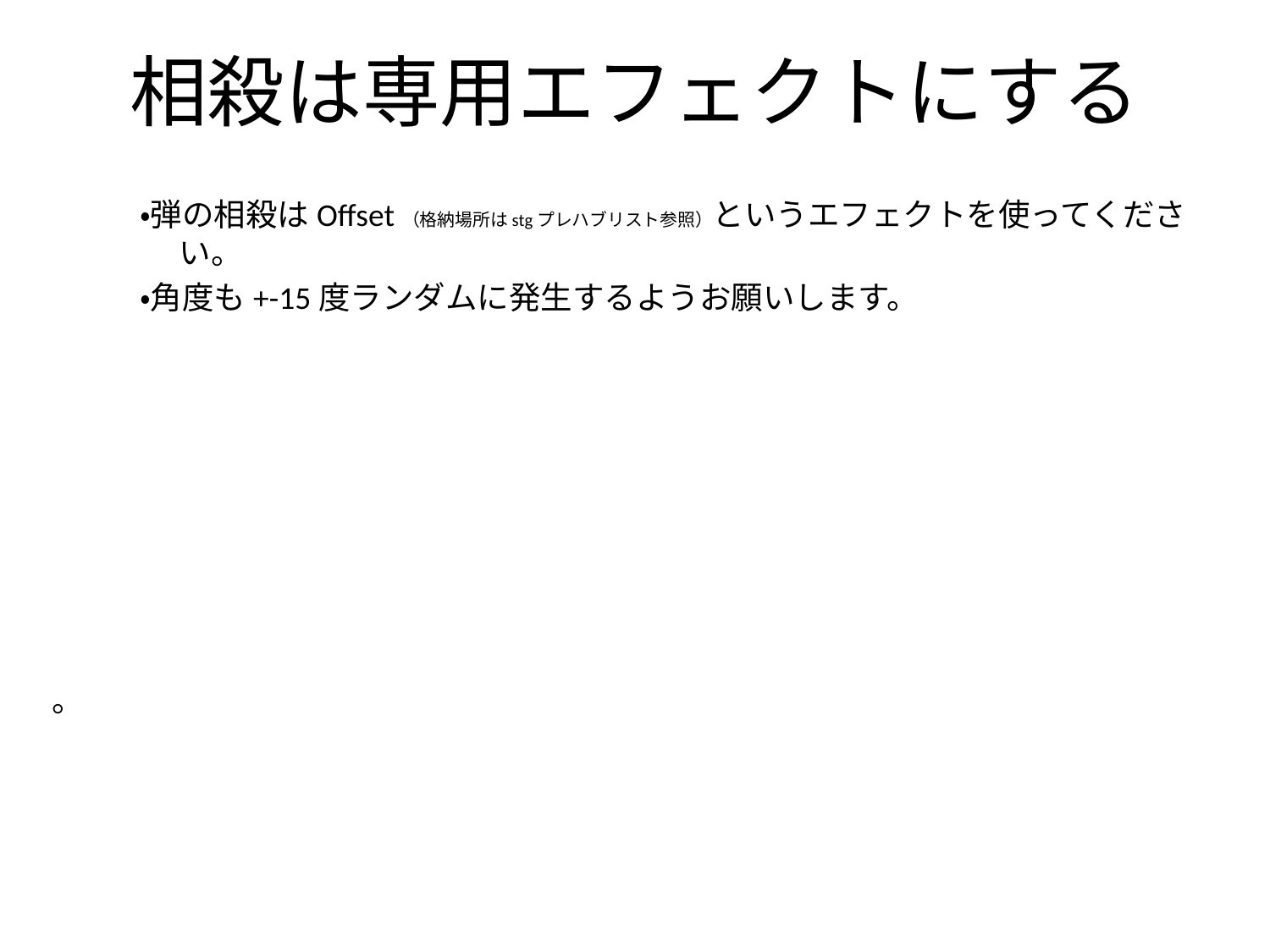

# 相殺は専用エフェクトにする
・弾の相殺はOffset（格納場所はstgプレハブリスト参照）というエフェクトを使ってください。
・角度も+-15度ランダムに発生するようお願いします。
。